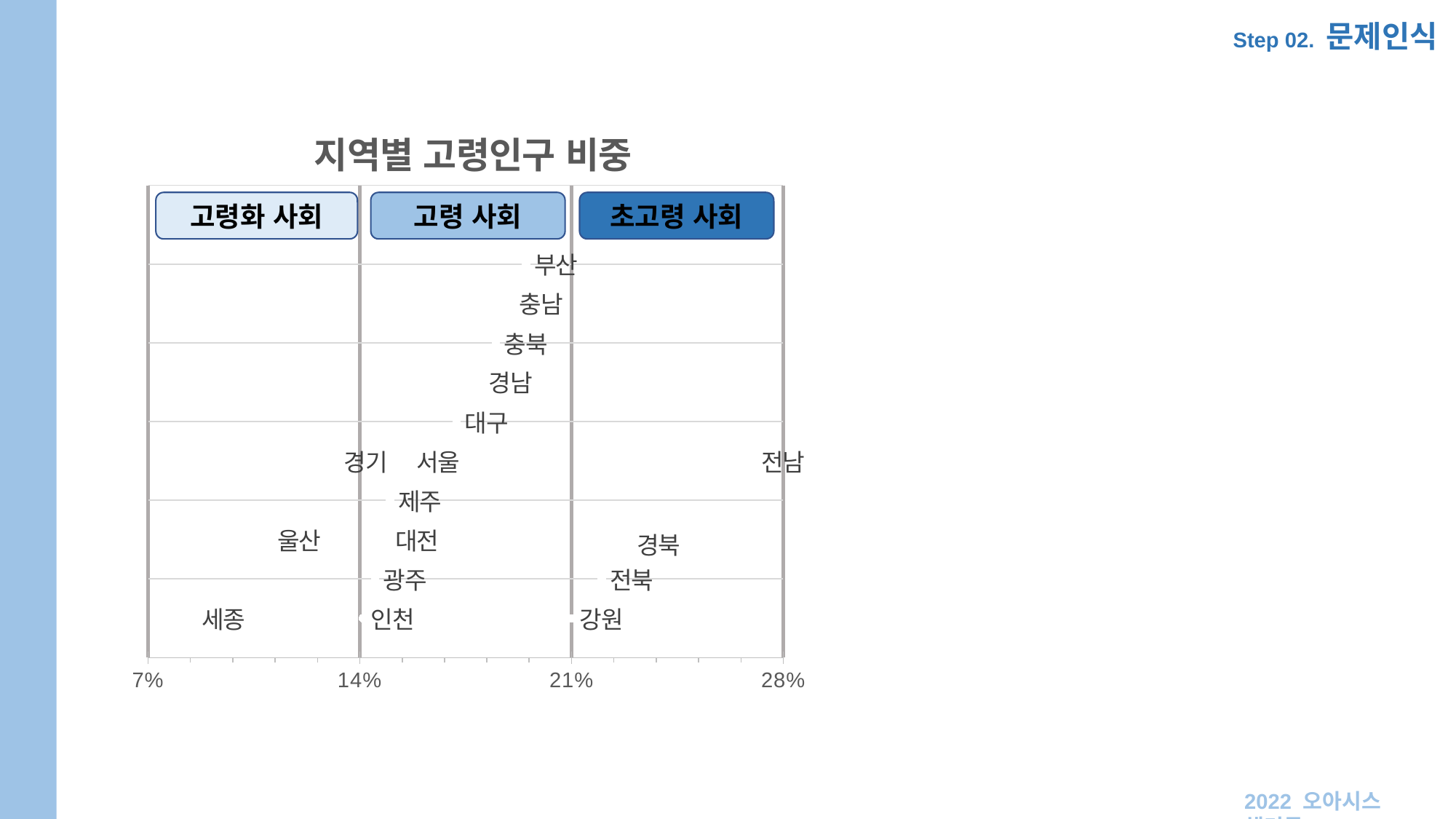

Step 02. 문제인식

### Chart: 지역별 고령인구 비중

| Category | Y 값 |
|---|---|
고령화 사회
고령 사회
초고령 사회
2022 오아시스 해커톤